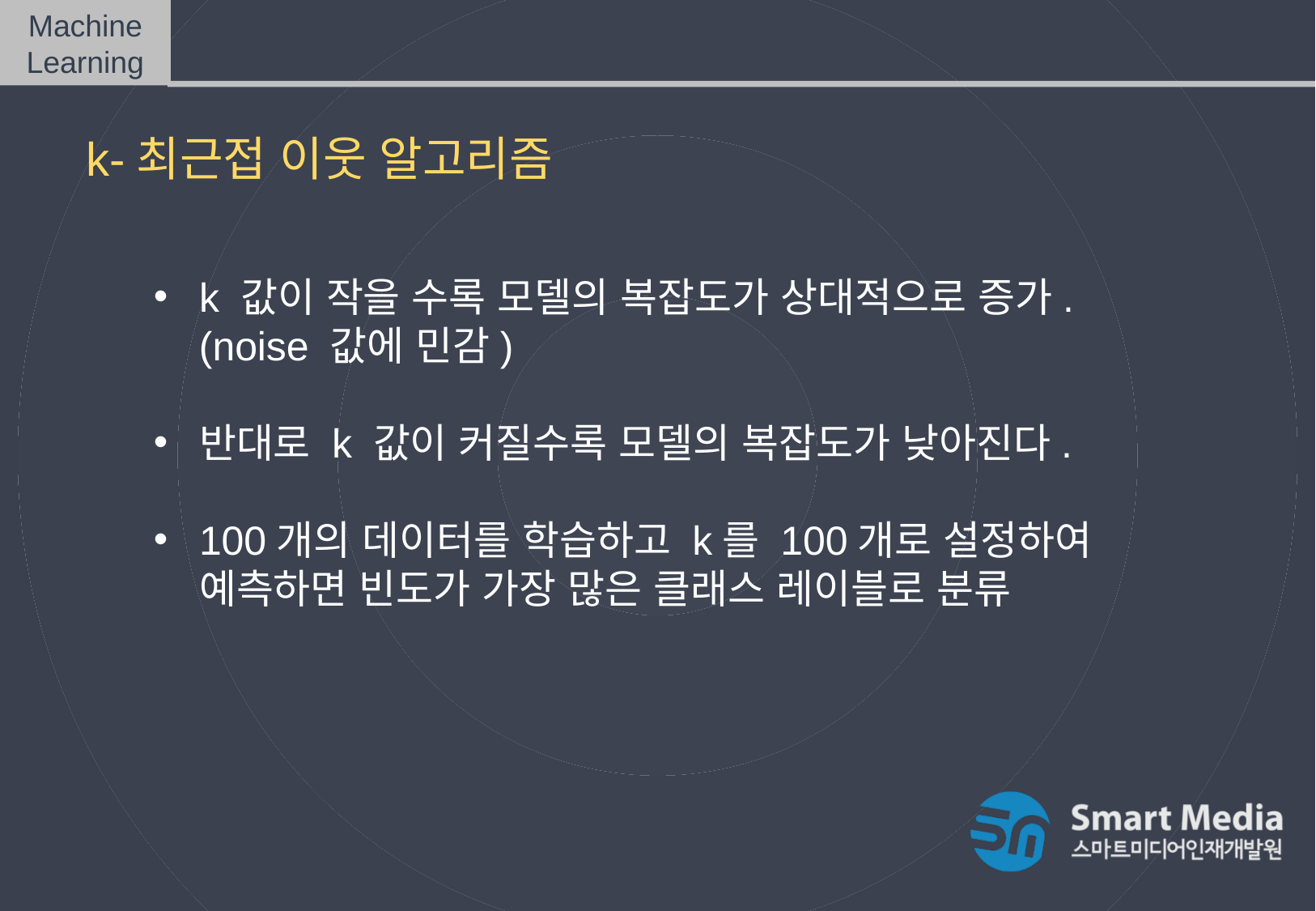

Machine Learning
K-Nearest Neighbors (KNN)

k-최근접 이웃 알고리즘
k 값이 작을 수록 모델의 복잡도가 상대적으로 증가.
    (noise 값에 민감)

반대로 k 값이 커질수록 모델의 복잡도가 낮아진다.

100개의 데이터를 학습하고 k를 100개로 설정하여 예측하면 빈도가 가장 많은 클래스 레이블로 분류